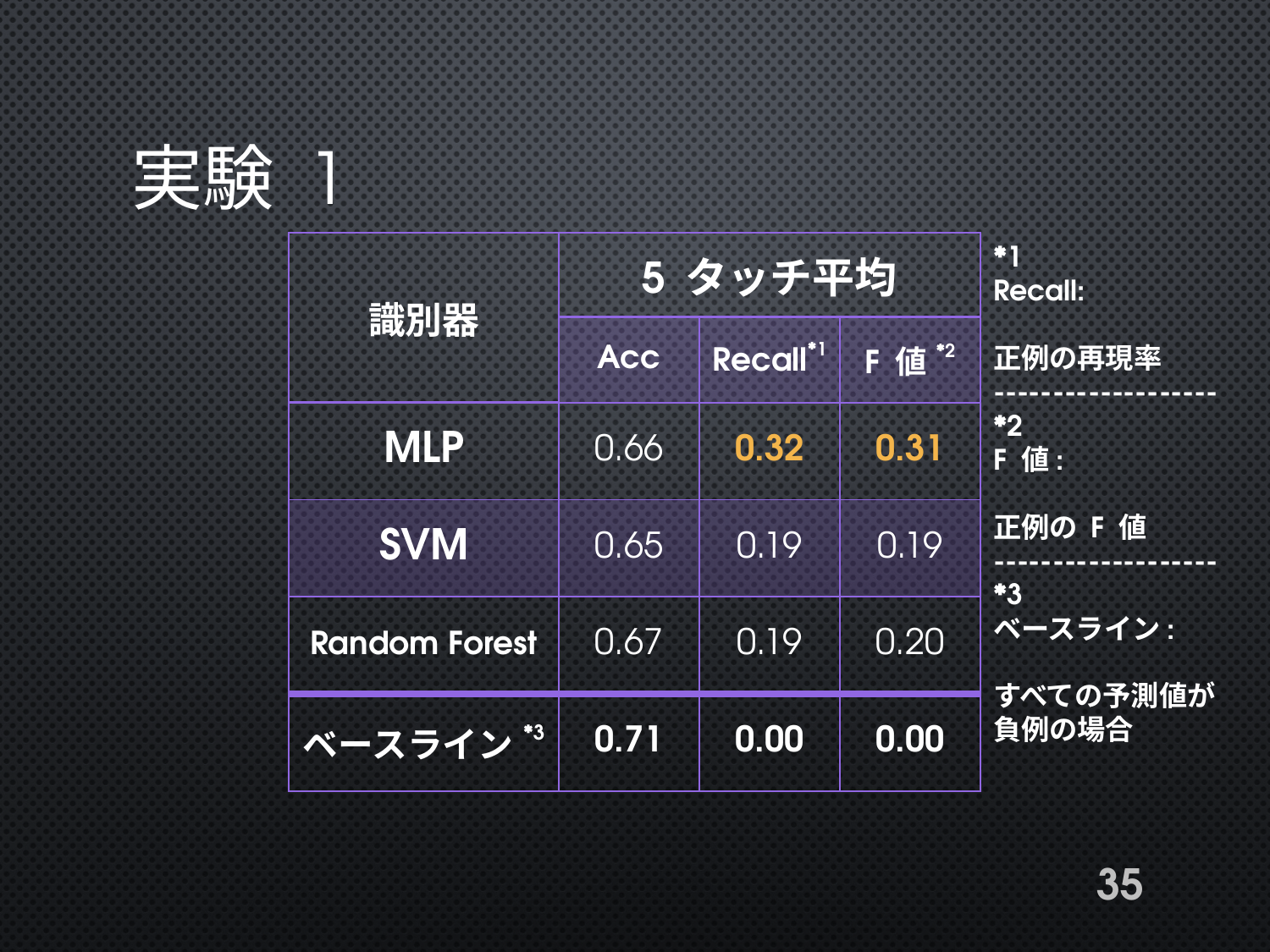

# 実験 1
*1
Recall:

正例の再現率
-------------------
*2
F 値:

正例の F 値
-------------------
*3
ベースライン:

すべての予測値が
負例の場合

| 識別器 | 5 タッチ平均 |  |  |
| --- | --- | --- | --- |
|  | Acc | Recall\*1 | F 値\*2 |
| MLP | 0.66 | 0.32 | 0.31 |
| SVM | 0.65 | 0.19 | 0.19 |
| Random Forest | 0.67 | 0.19 | 0.20 |
| ベースライン\*3 | 0.71 | 0.00 | 0.00 |
35